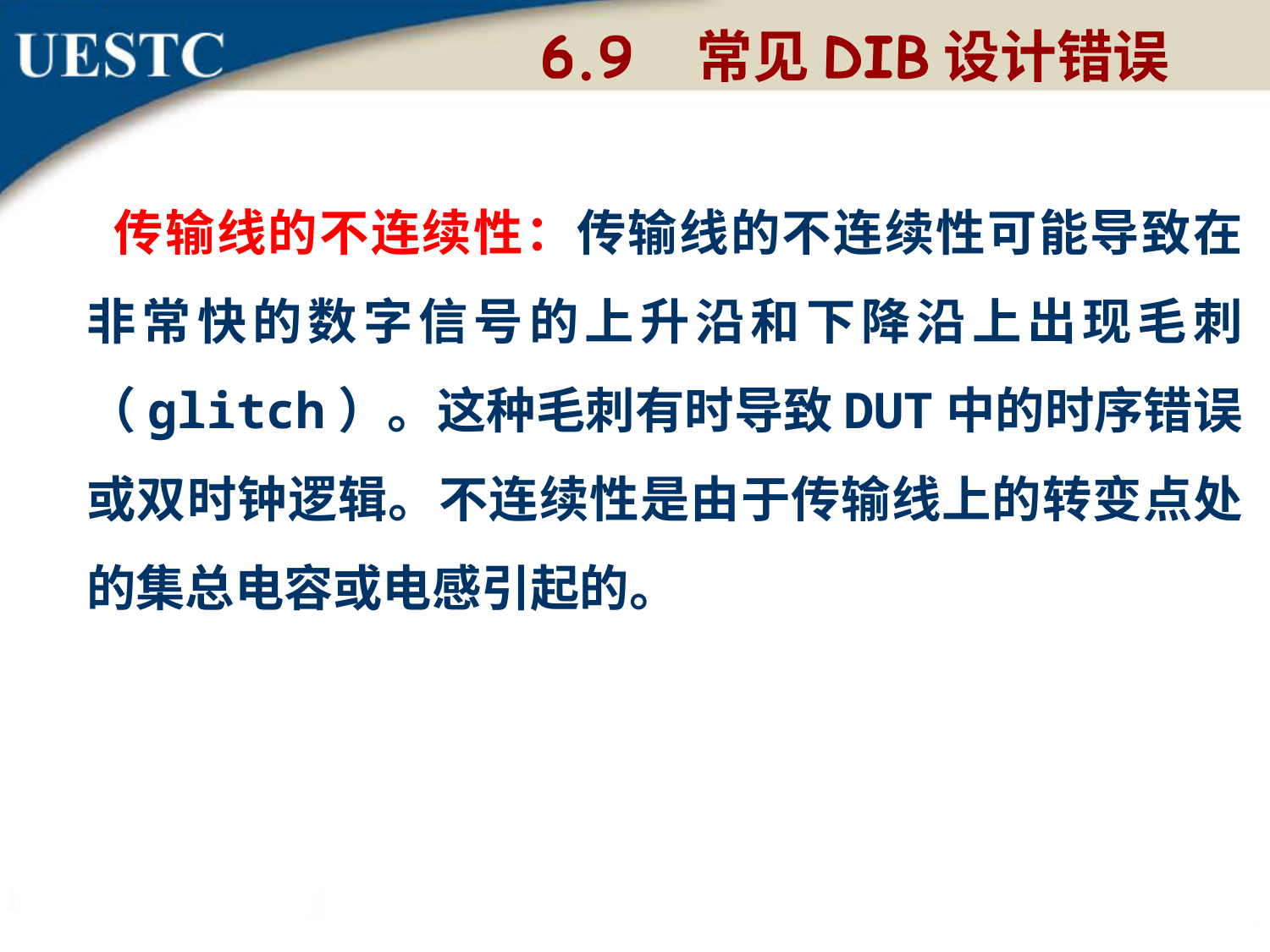

6.9  常见DIB设计错误
 传输线的不连续性：传输线的不连续性可能导致在非常快的数字信号的上升沿和下降沿上出现毛刺（glitch）。这种毛刺有时导致DUT中的时序错误或双时钟逻辑。不连续性是由于传输线上的转变点处的集总电容或电感引起的。